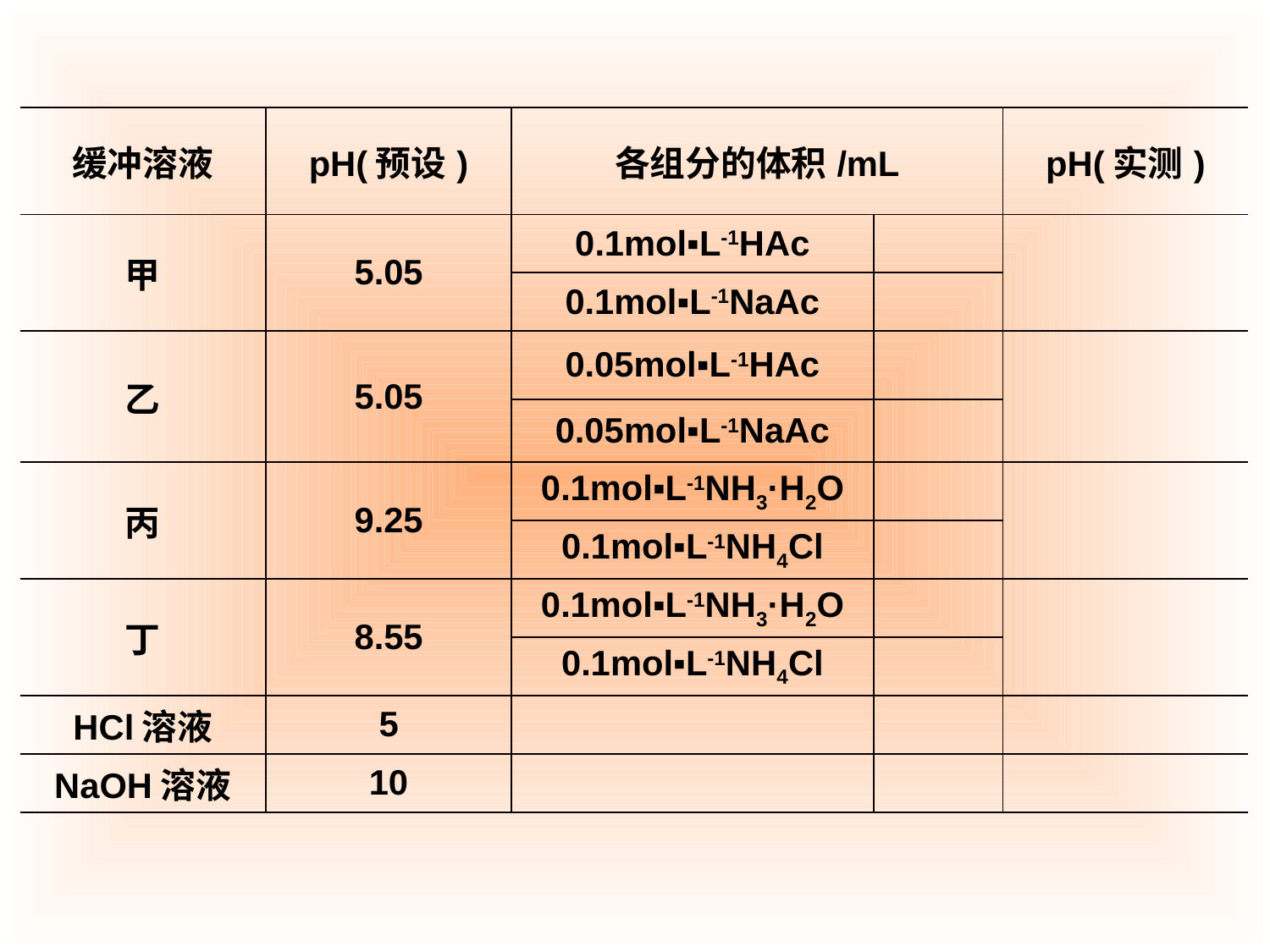

| 缓冲溶液 | pH(预设) | 各组分的体积/mL |  | pH(实测) |
| --- | --- | --- | --- | --- |
| 甲 | 5.05 | 0.1mol▪L-1HAc |  |  |
|  |  | 0.1mol▪L-1NaAc |  |  |
| 乙 | 5.05 | 0.05mol▪L-1HAc |  |  |
|  |  | 0.05mol▪L-1NaAc |  |  |
| 丙 | 9.25 | 0.1mol▪L-1NH3·H2O |  |  |
|  |  | 0.1mol▪L-1NH4Cl |  |  |
| 丁 | 8.55 | 0.1mol▪L-1NH3·H2O |  |  |
|  |  | 0.1mol▪L-1NH4Cl |  |  |
| HCl溶液 | 5 |  |  |  |
| NaOH溶液 | 10 |  |  |  |